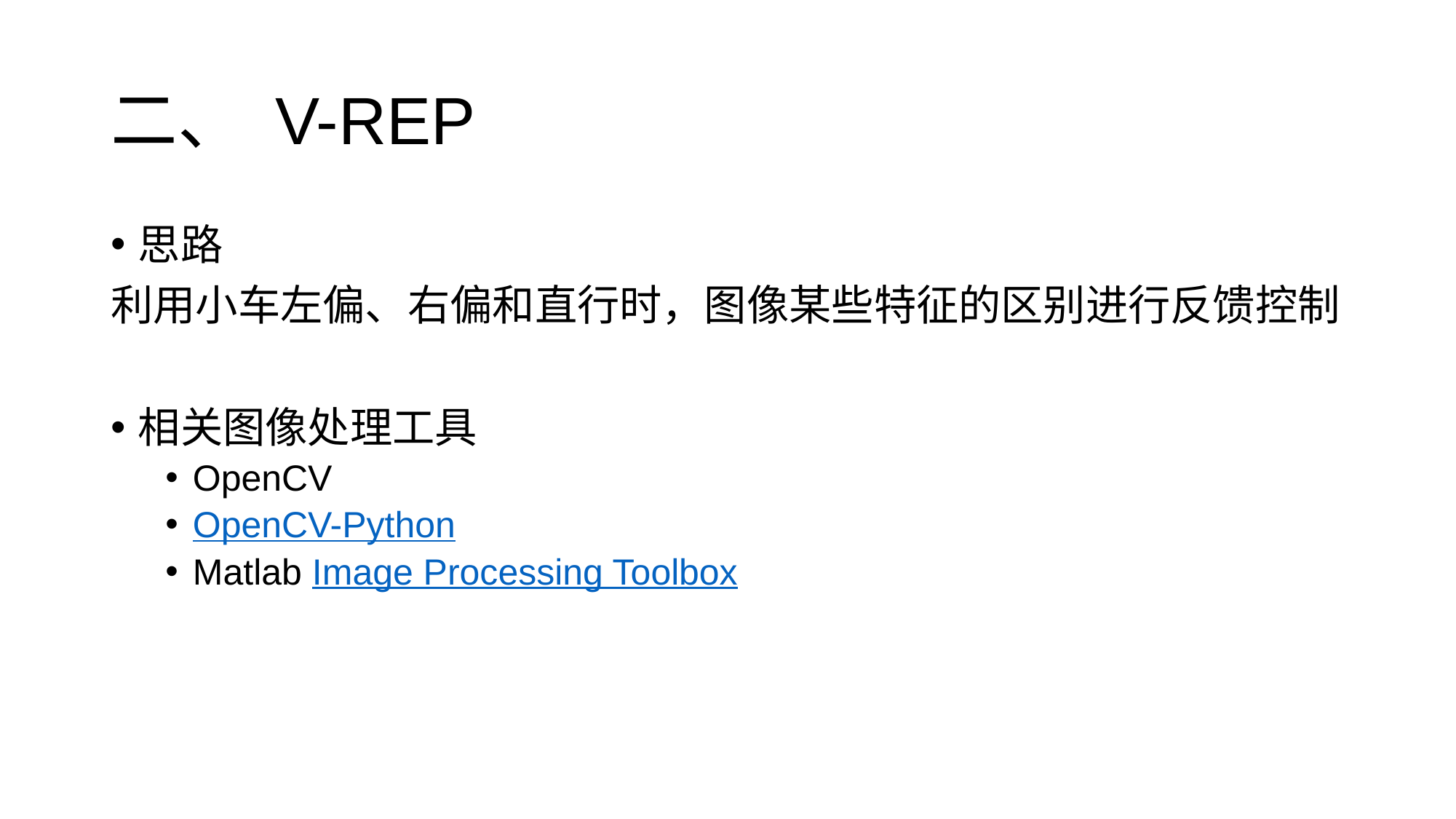

# 二、 V-REP
思路
利用小车左偏、右偏和直行时，图像某些特征的区别进行反馈控制

相关图像处理工具
OpenCV
OpenCV-Python
Matlab Image Processing Toolbox